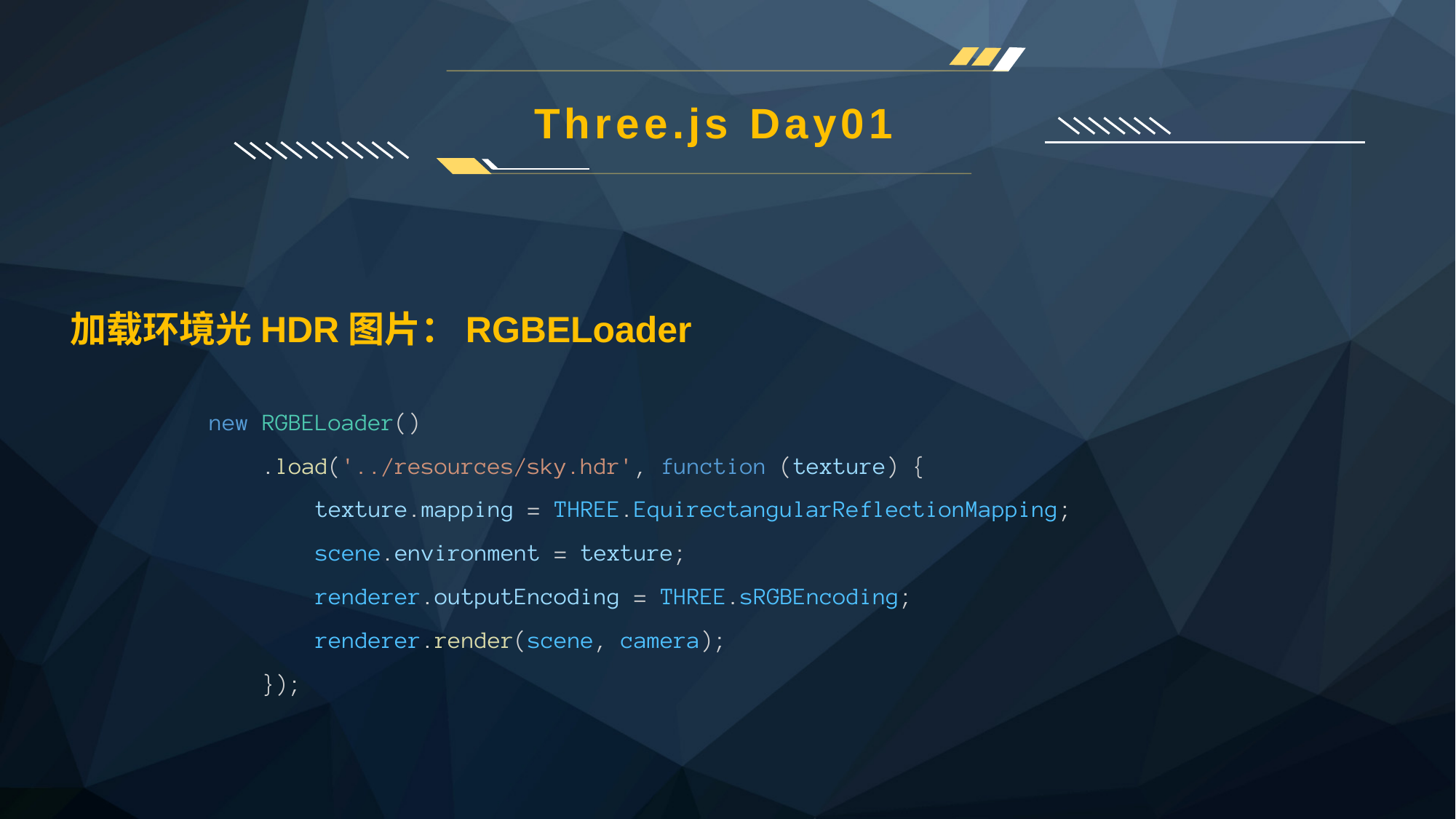

Three.js Day01

加载环境光HDR图片：RGBELoader
new RGBELoader()
    .load('../resources/sky.hdr', function (texture) {
        texture.mapping = THREE.EquirectangularReflectionMapping;
        scene.environment = texture;
        renderer.outputEncoding = THREE.sRGBEncoding;
        renderer.render(scene, camera);
    });